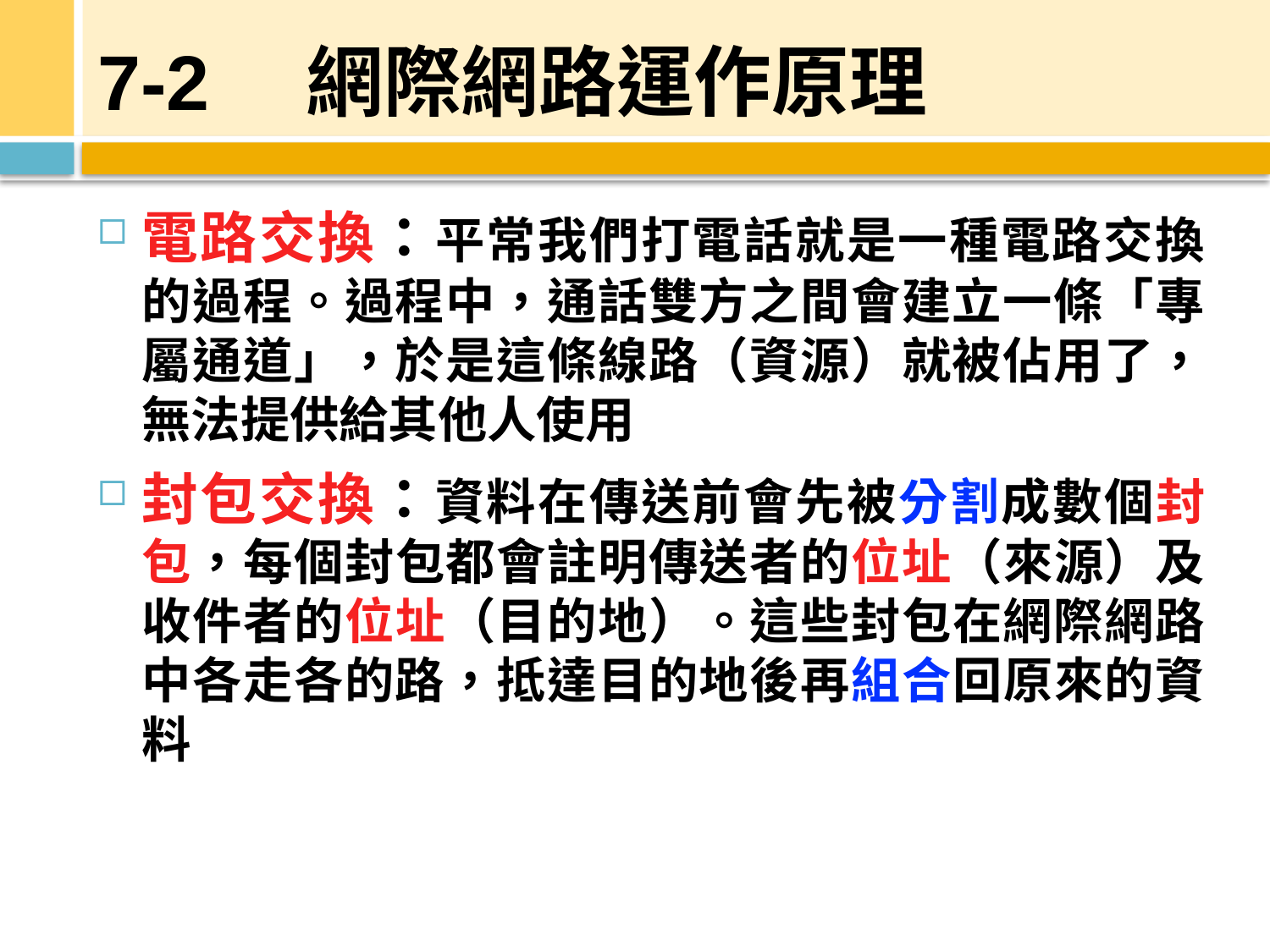

# 7-2　網際網路運作原理
電路交換：平常我們打電話就是一種電路交換的過程。過程中，通話雙方之間會建立一條「專屬通道」，於是這條線路（資源）就被佔用了，無法提供給其他人使用
封包交換：資料在傳送前會先被分割成數個封包，每個封包都會註明傳送者的位址（來源）及收件者的位址（目的地）。這些封包在網際網路中各走各的路，抵達目的地後再組合回原來的資料